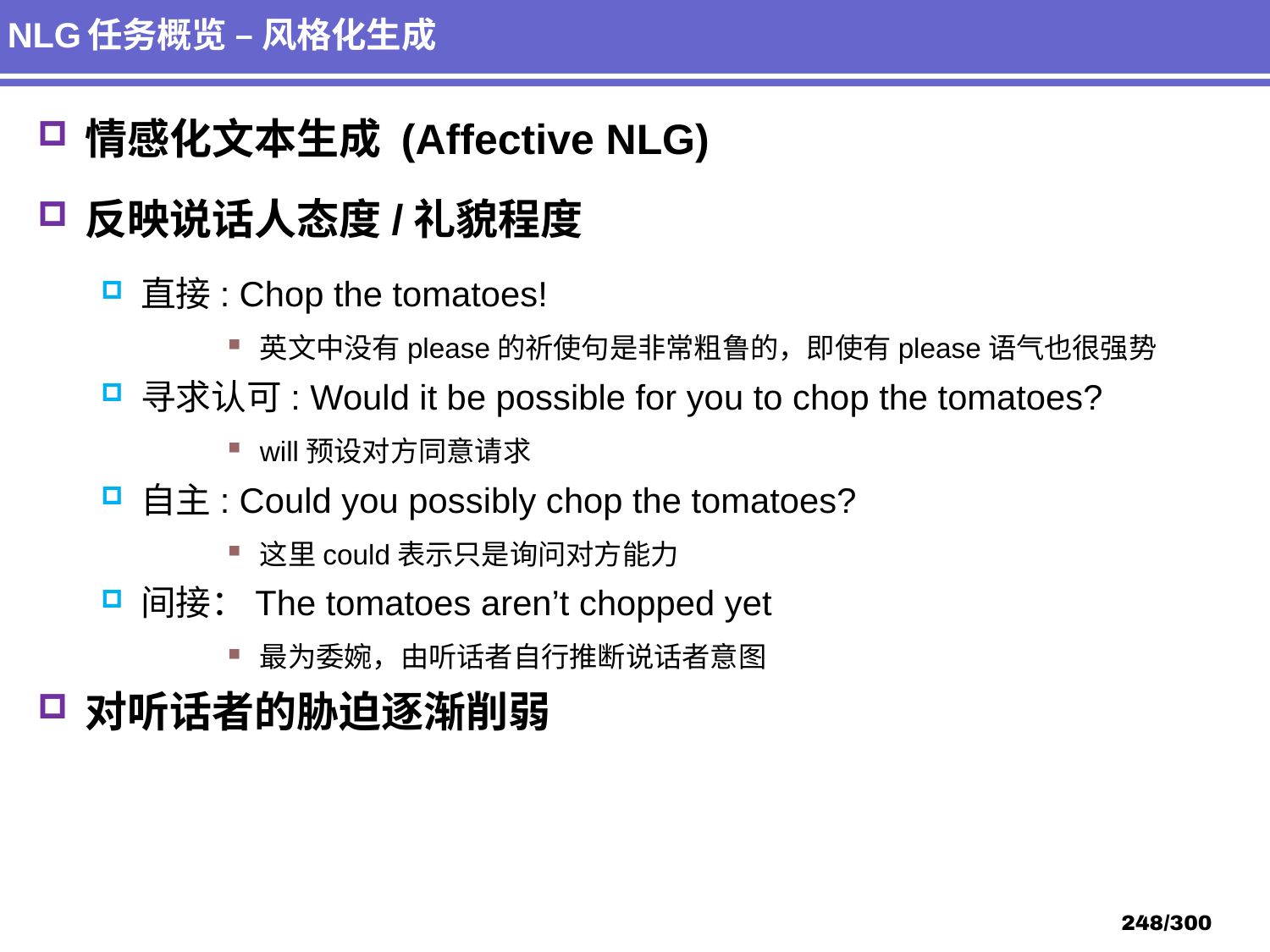

# NLG任务概览 – 风格化生成
情感化文本生成 (Affective NLG)
反映说话人态度/礼貌程度
直接: Chop the tomatoes!
英文中没有please的祈使句是非常粗鲁的，即使有please语气也很强势
寻求认可: Would it be possible for you to chop the tomatoes?
will预设对方同意请求
自主: Could you possibly chop the tomatoes?
这里could表示只是询问对方能力
间接：The tomatoes aren’t chopped yet
最为委婉，由听话者自行推断说话者意图
对听话者的胁迫逐渐削弱

248/300